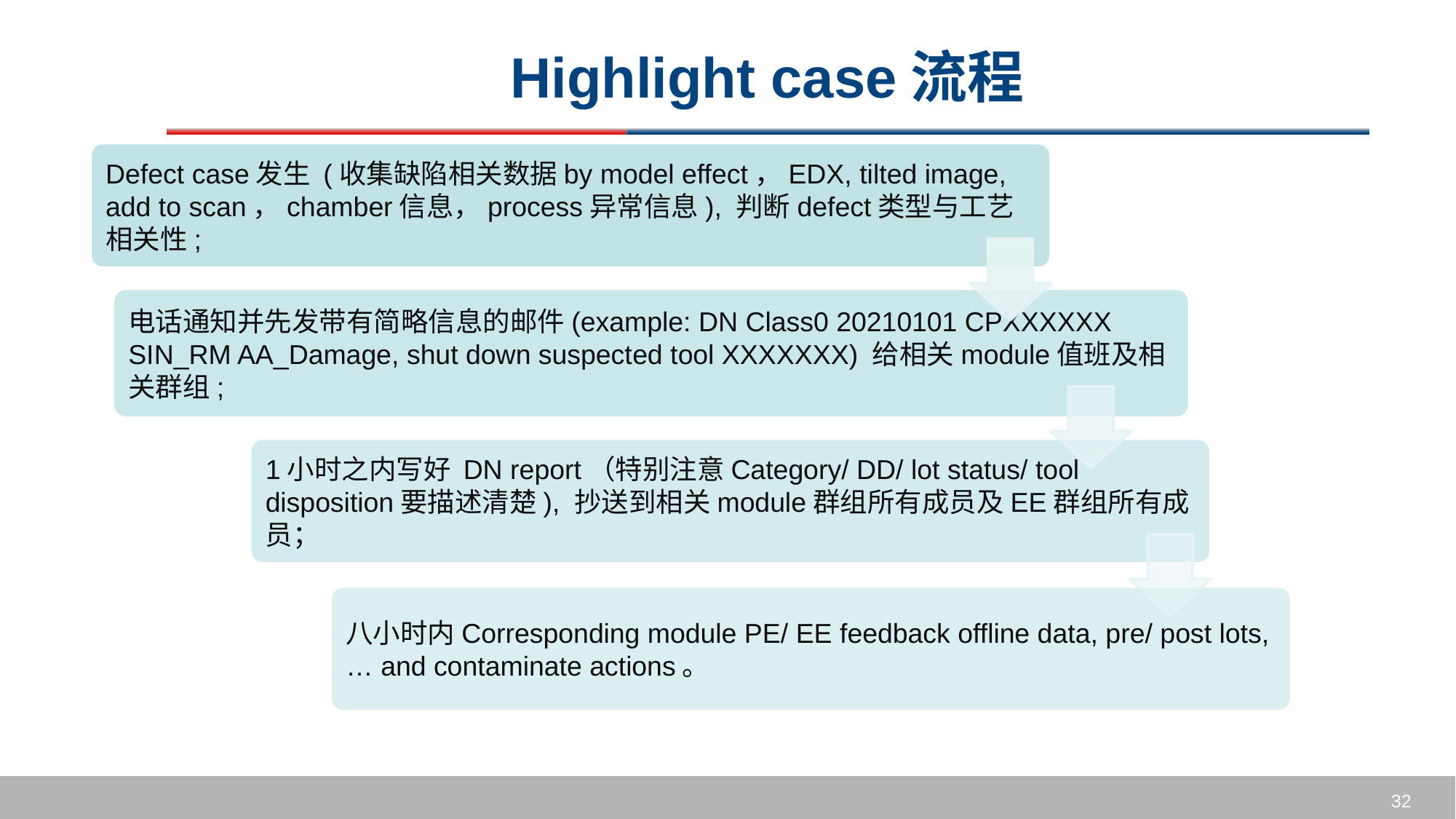

# Highlight case流程
Defect case发生 (收集缺陷相关数据by model effect，EDX, tilted image, add to scan，chamber信息，process异常信息), 判断defect类型与工艺相关性;
电话通知并先发带有简略信息的邮件(example: DN Class0 20210101 CPXXXXXX SIN_RM AA_Damage, shut down suspected tool XXXXXXX) 给相关module值班及相关群组;
1小时之内写好 DN report（特别注意Category/ DD/ lot status/ tool disposition要描述清楚), 抄送到相关module群组所有成员及EE群组所有成员；
八小时内Corresponding module PE/ EE feedback offline data, pre/ post lots, … and contaminate actions。

32